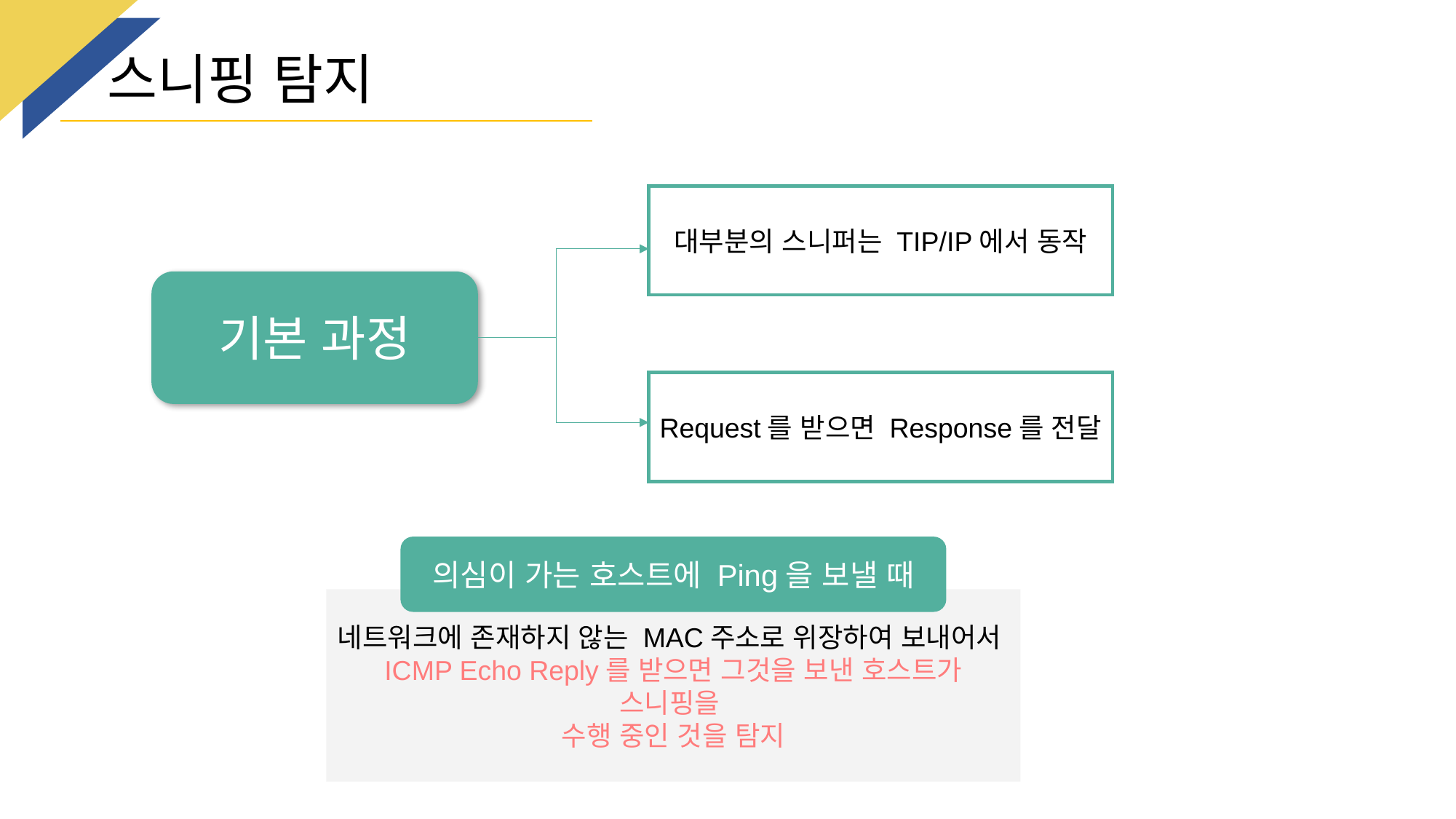

# 스니핑 탐지
대부분의 스니퍼는 TIP/IP에서 동작

기본 과정
Request를 받으면 Response를 전달
의심이 가는 호스트에 Ping을 보낼 때
네트워크에 존재하지 않는 MAC주소로 위장하여 보내어서
ICMP Echo Reply를 받으면 그것을 보낸 호스트가 스니핑을
수행 중인 것을 탐지